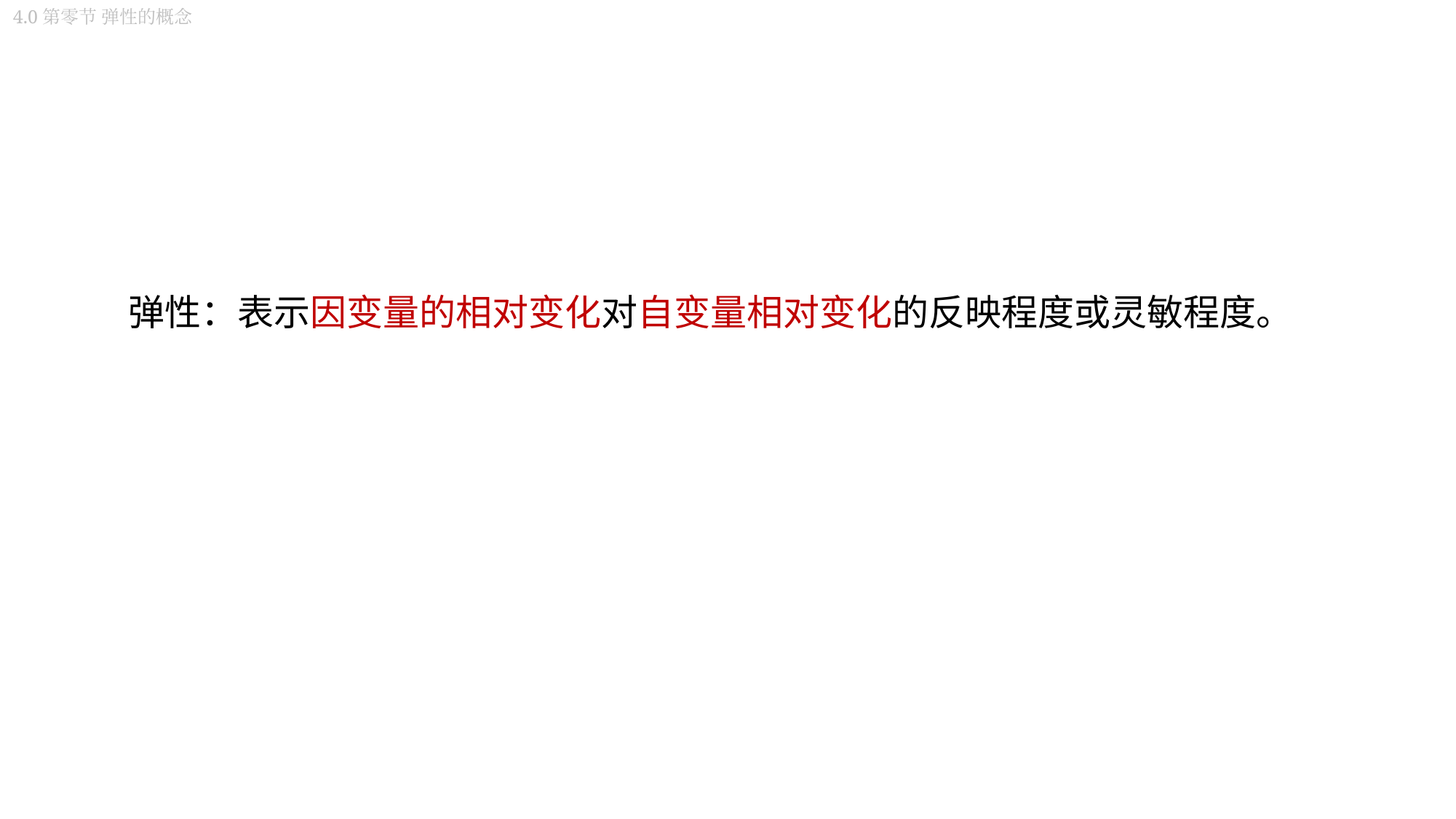

4.0第零节 弹性的概念
弹性：表示因变量的相对变化对自变量相对变化的反映程度或灵敏程度。